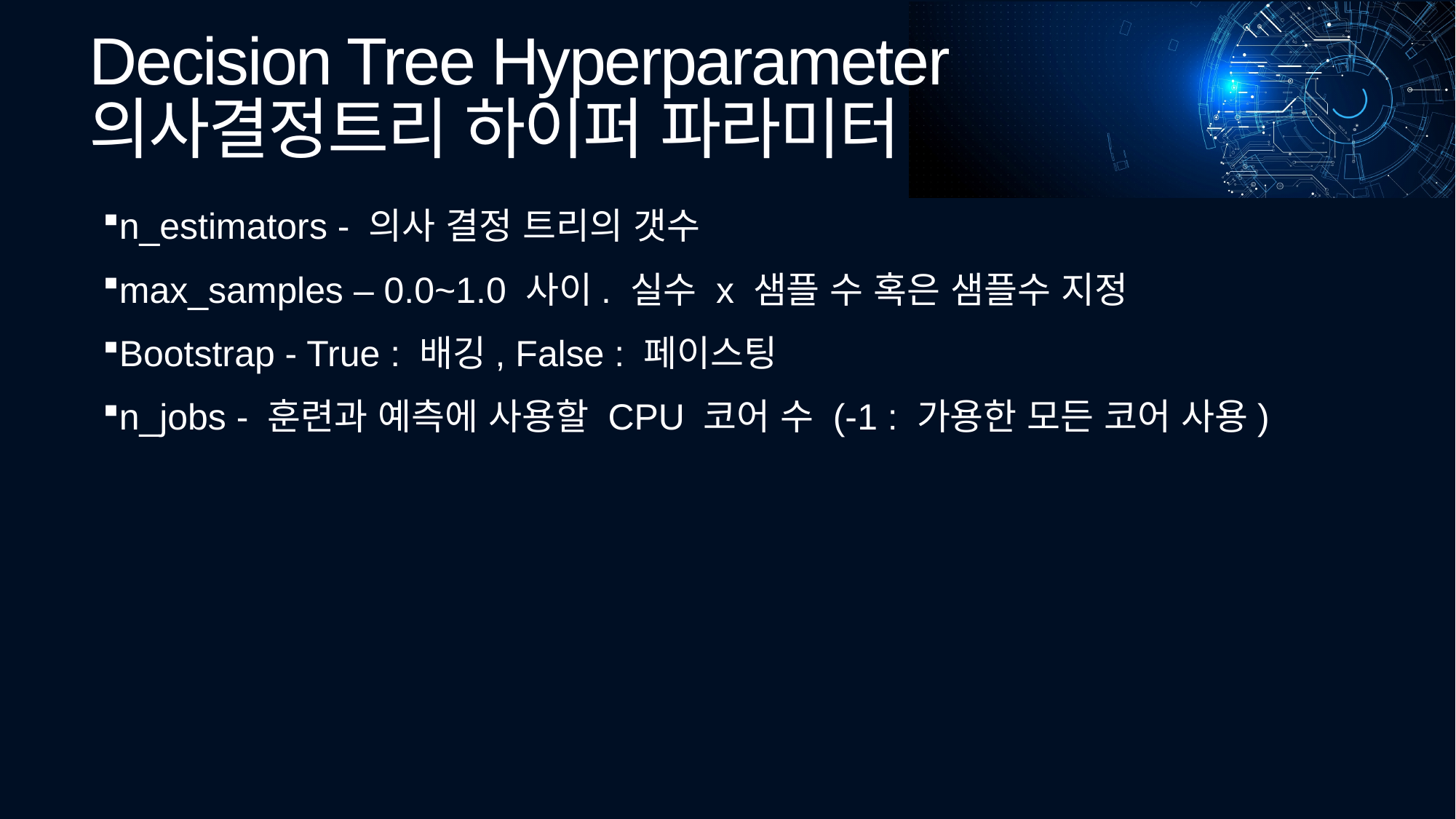

# Decision Tree Hyperparameter 의사결정트리 하이퍼 파라미터
n_estimators - 의사 결정 트리의 갯수
max_samples – 0.0~1.0 사이. 실수 x 샘플 수 혹은 샘플수 지정
Bootstrap - True : 배깅, False : 페이스팅
n_jobs - 훈련과 예측에 사용할 CPU 코어 수 (-1 : 가용한 모든 코어 사용)